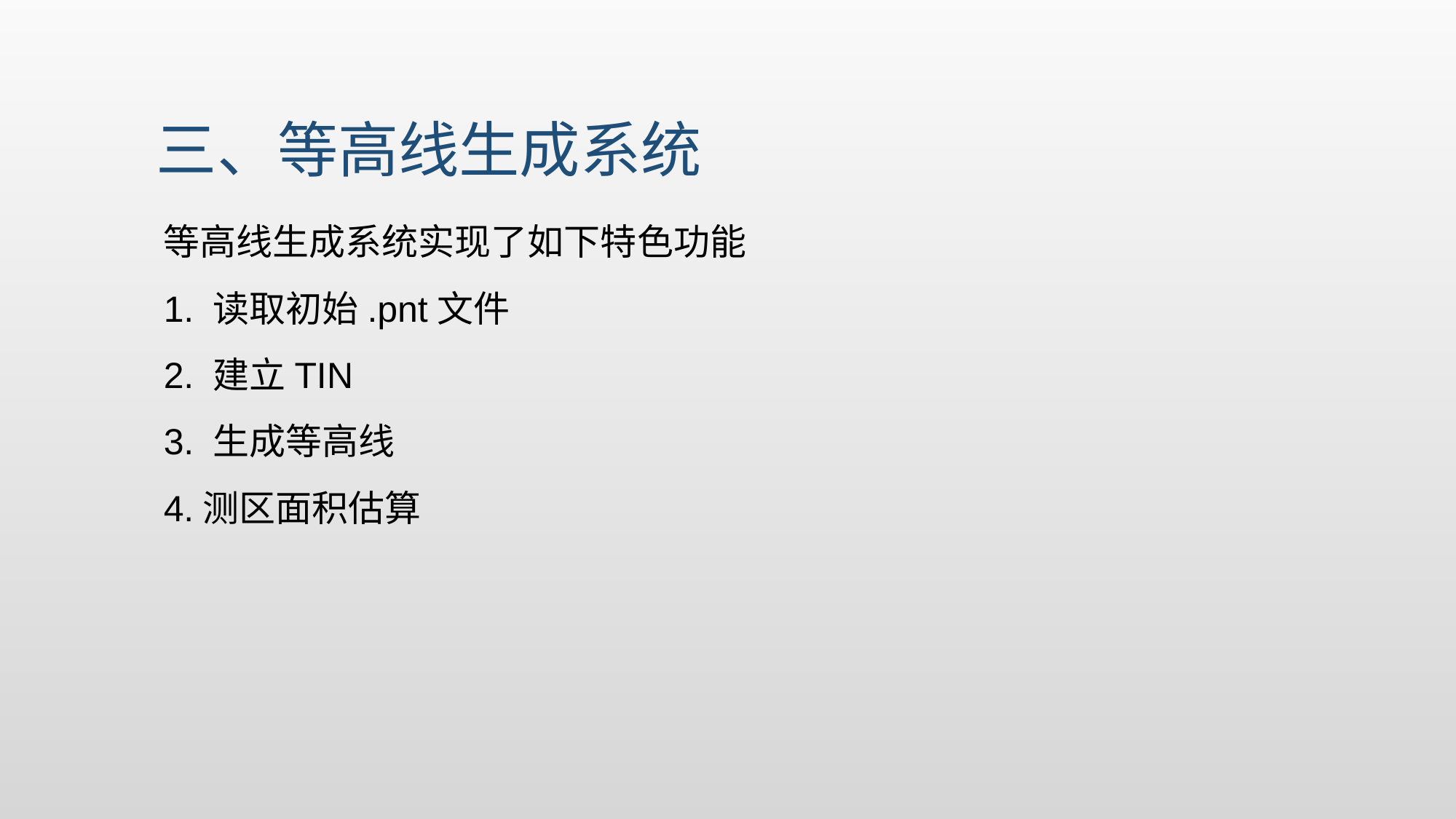

# 三、等高线生成系统
等高线生成系统实现了如下特色功能
1. 读取初始.pnt文件
2. 建立TIN
3. 生成等高线
4.测区面积估算